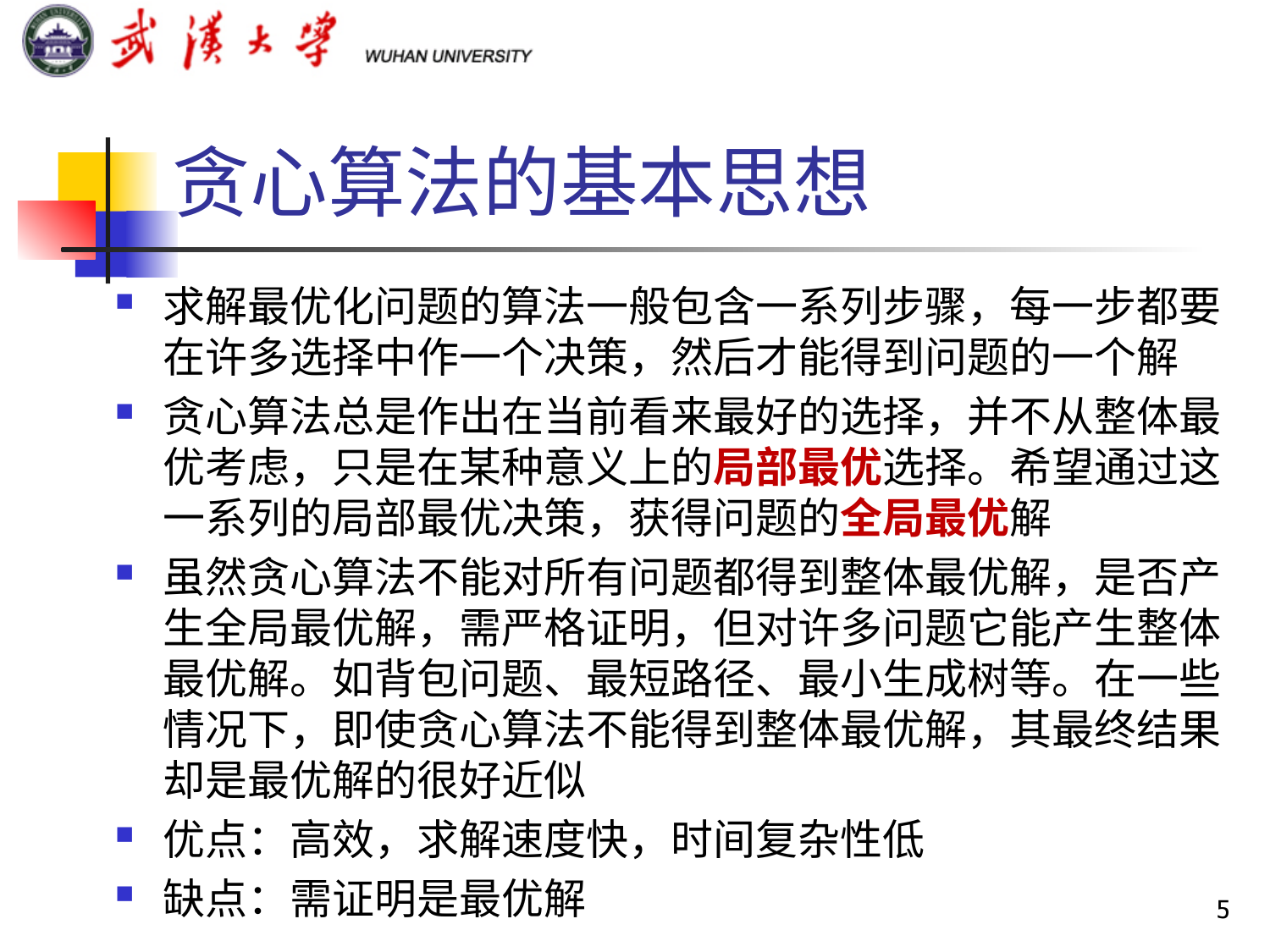

# 贪心算法的基本思想
求解最优化问题的算法一般包含一系列步骤，每一步都要在许多选择中作一个决策，然后才能得到问题的一个解
贪心算法总是作出在当前看来最好的选择，并不从整体最优考虑，只是在某种意义上的局部最优选择。希望通过这一系列的局部最优决策，获得问题的全局最优解
虽然贪心算法不能对所有问题都得到整体最优解，是否产生全局最优解，需严格证明，但对许多问题它能产生整体最优解。如背包问题、最短路径、最小生成树等。在一些情况下，即使贪心算法不能得到整体最优解，其最终结果却是最优解的很好近似
优点：高效，求解速度快，时间复杂性低
缺点：需证明是最优解
5